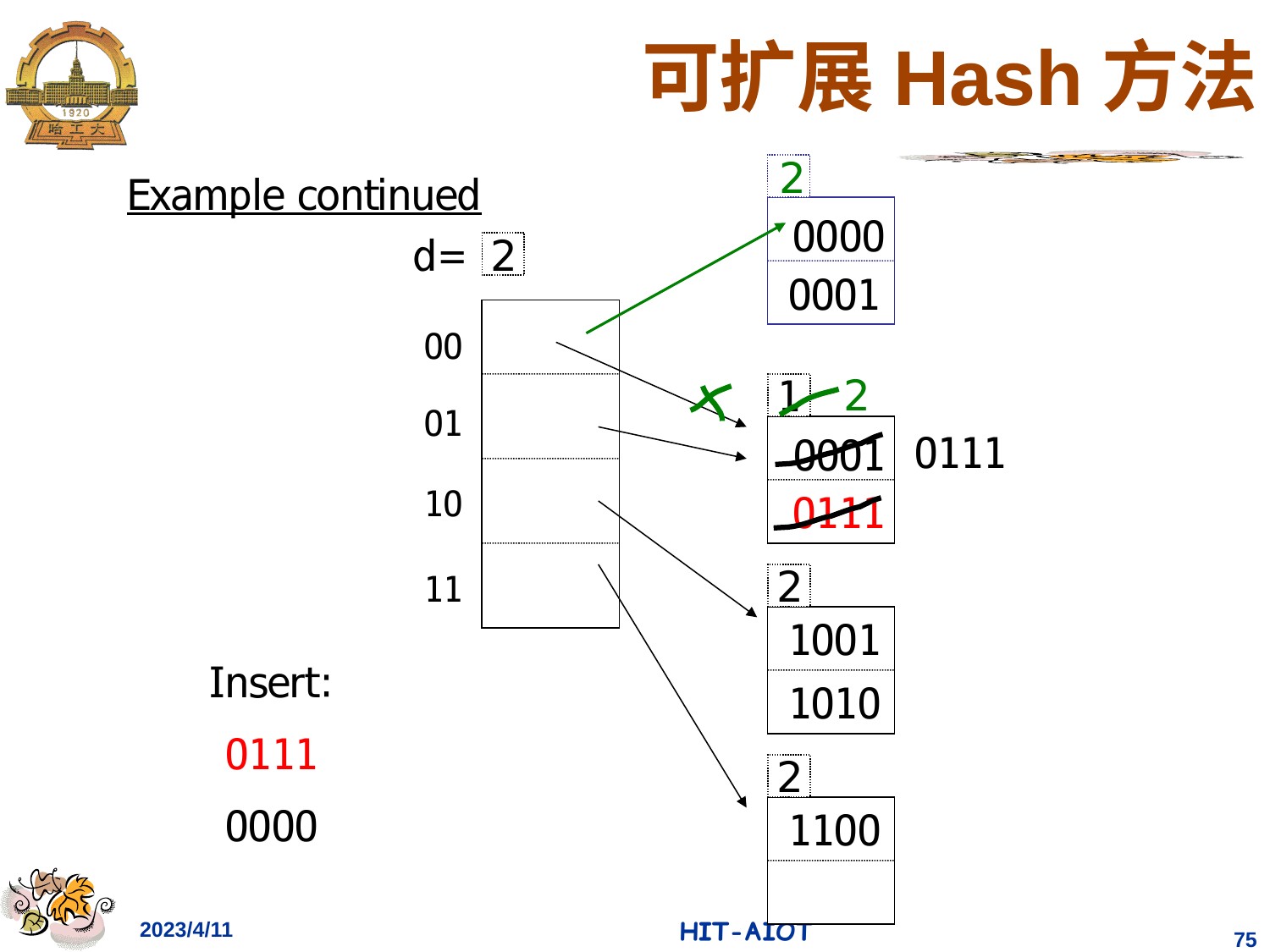

# 可扩展Hash方法
2

2

0000

0001
0111

Example continued
d=
2

00
01
10
11

1

0001

0111

2

1001
Insert:
0111
0000

1010
2

1100

2023/4/11
HIT-AIOT
75